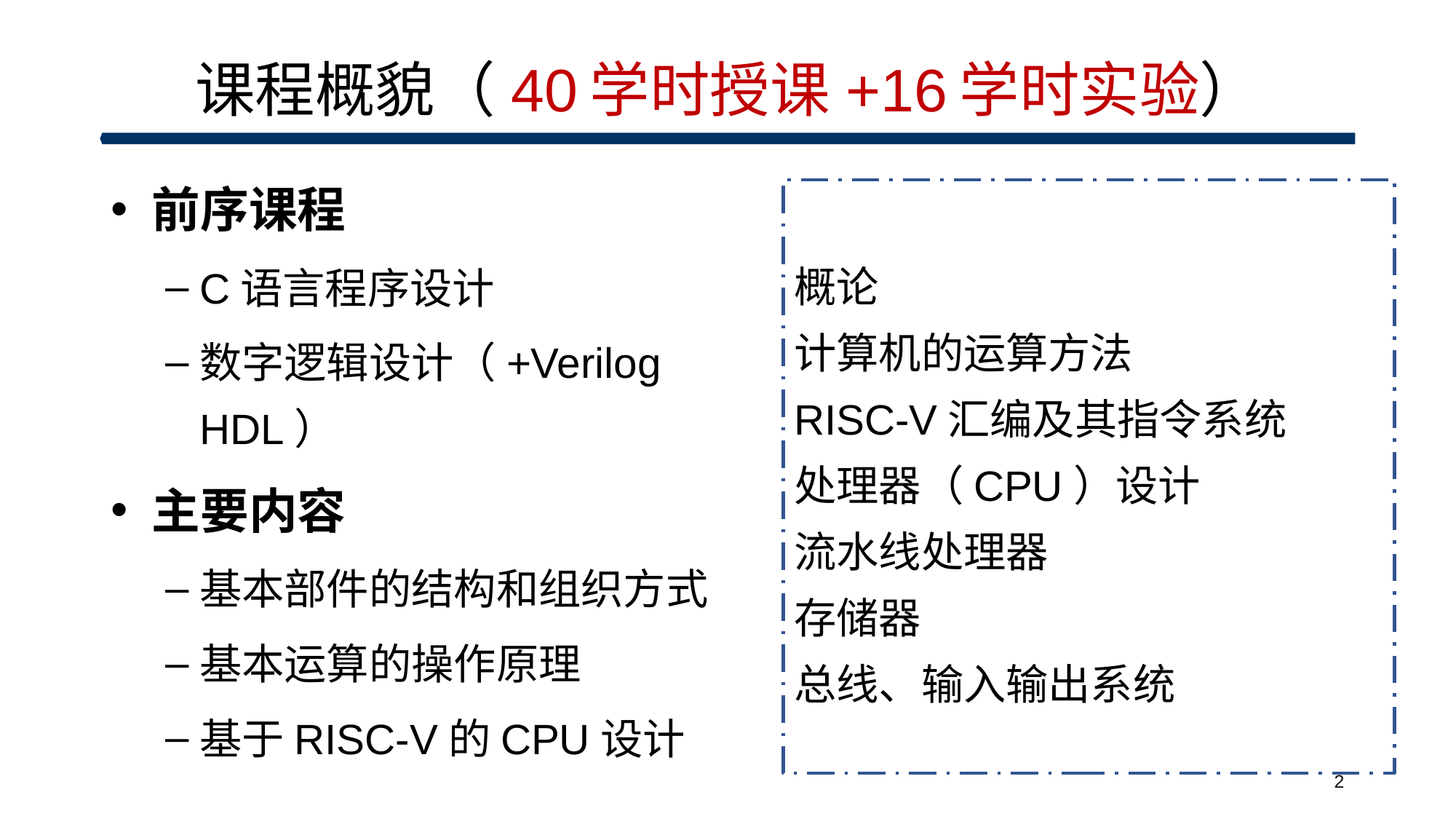

# 课程概貌（40学时授课+16学时实验）
前序课程
C语言程序设计
数字逻辑设计（+Verilog HDL）
主要内容
基本部件的结构和组织方式
基本运算的操作原理
基于RISC-V的CPU设计
概论
计算机的运算方法
RISC-V汇编及其指令系统
处理器（CPU）设计
流水线处理器
存储器
总线、输入输出系统

2